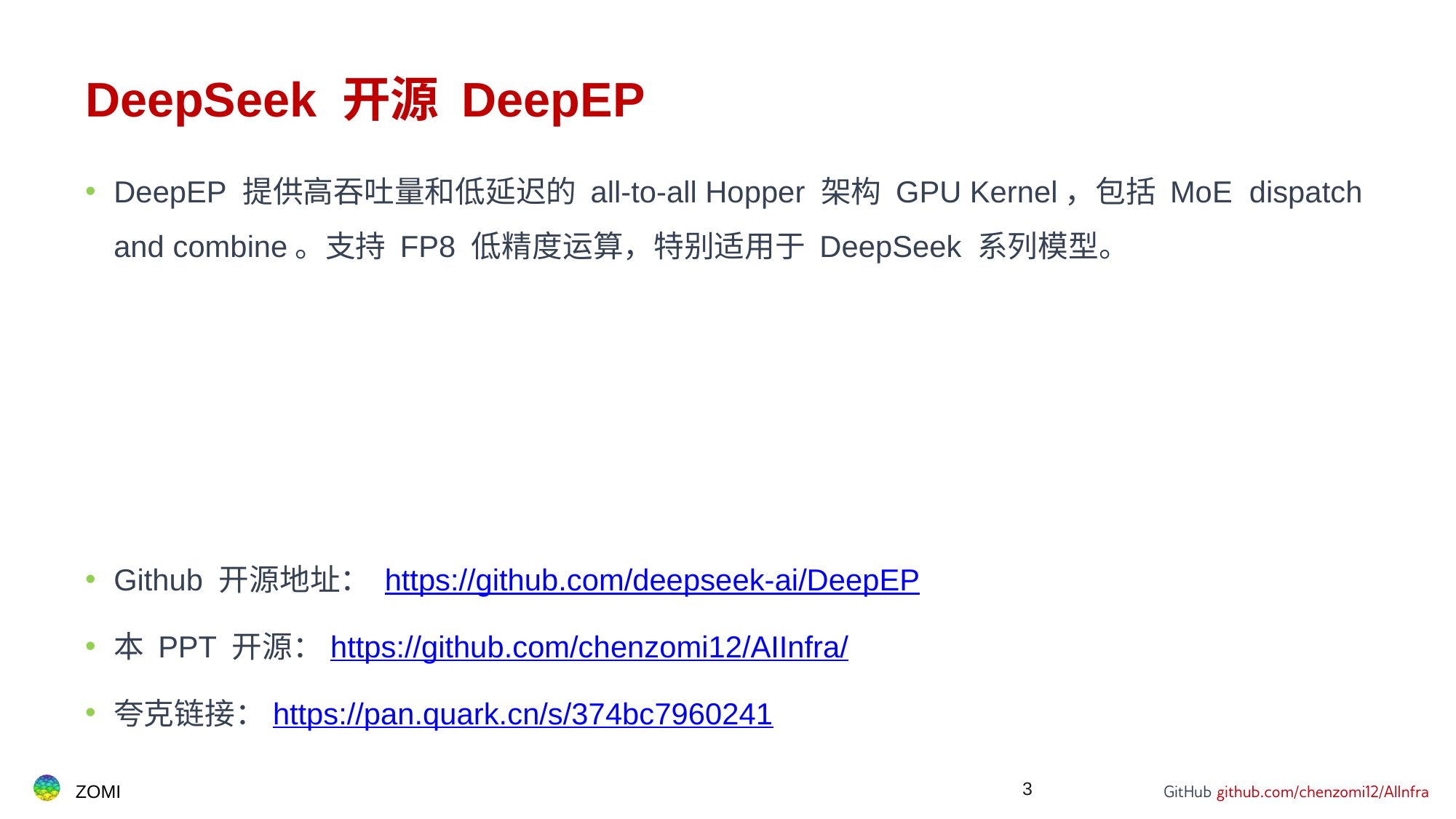

# DeepSeek 开源 DeepEP
DeepEP 提供高吞吐量和低延迟的 all-to-all Hopper 架构 GPU Kernel，包括 MoE  dispatch and combine。支持 FP8 低精度运算，特别适用于 DeepSeek 系列模型。

Github 开源地址： https://github.com/deepseek-ai/DeepEP
本 PPT 开源：https://github.com/chenzomi12/AIInfra/
夸克链接：https://pan.quark.cn/s/374bc7960241